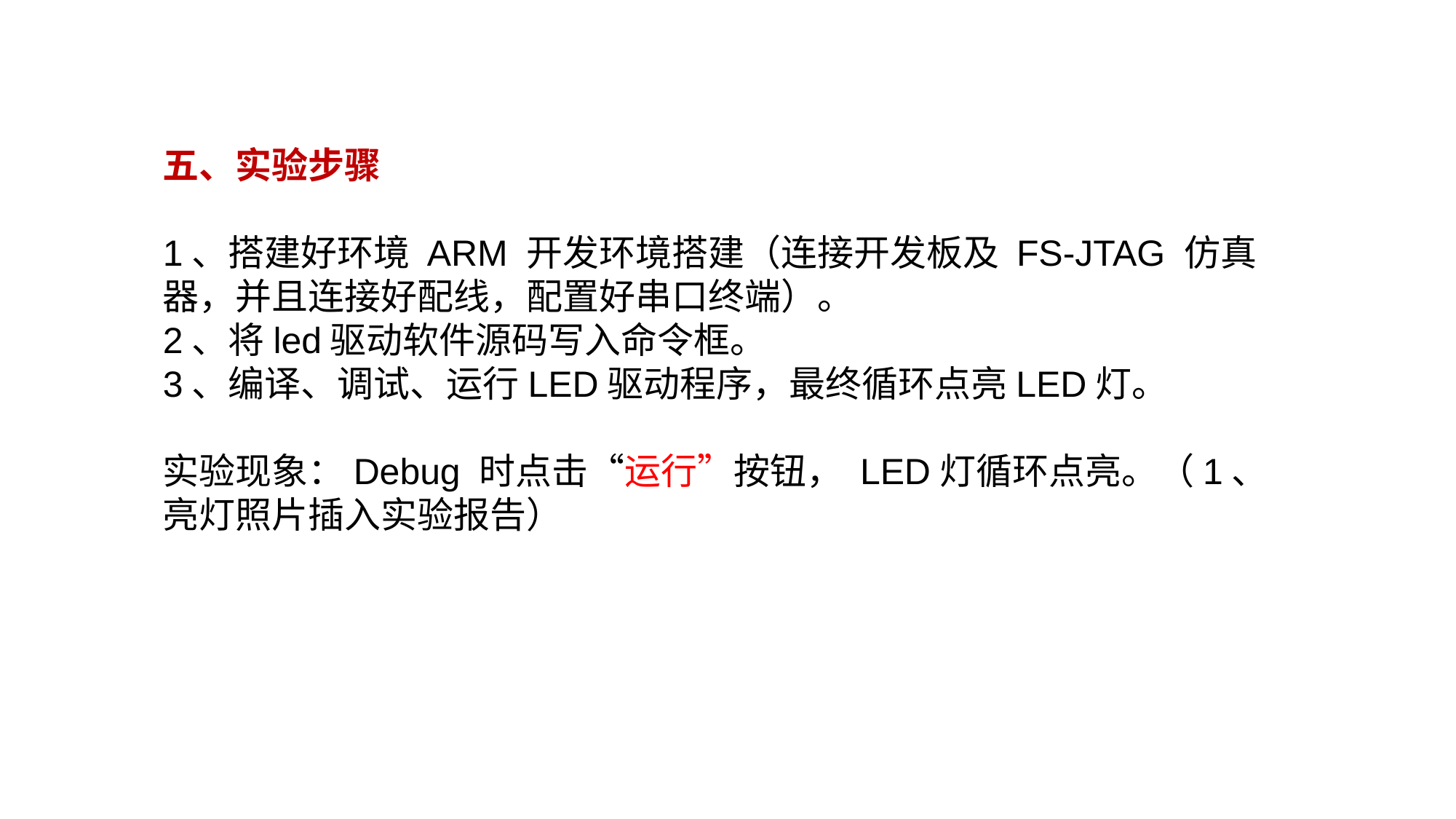

五、实验步骤

1、搭建好环境 ARM 开发环境搭建（连接开发板及 FS-JTAG 仿真器，并且连接好配线，配置好串口终端）。
2、将led驱动软件源码写入命令框。
3、编译、调试、运行LED驱动程序，最终循环点亮LED灯。

实验现象：Debug 时点击“运行”按钮， LED灯循环点亮。（1、亮灯照片插入实验报告）